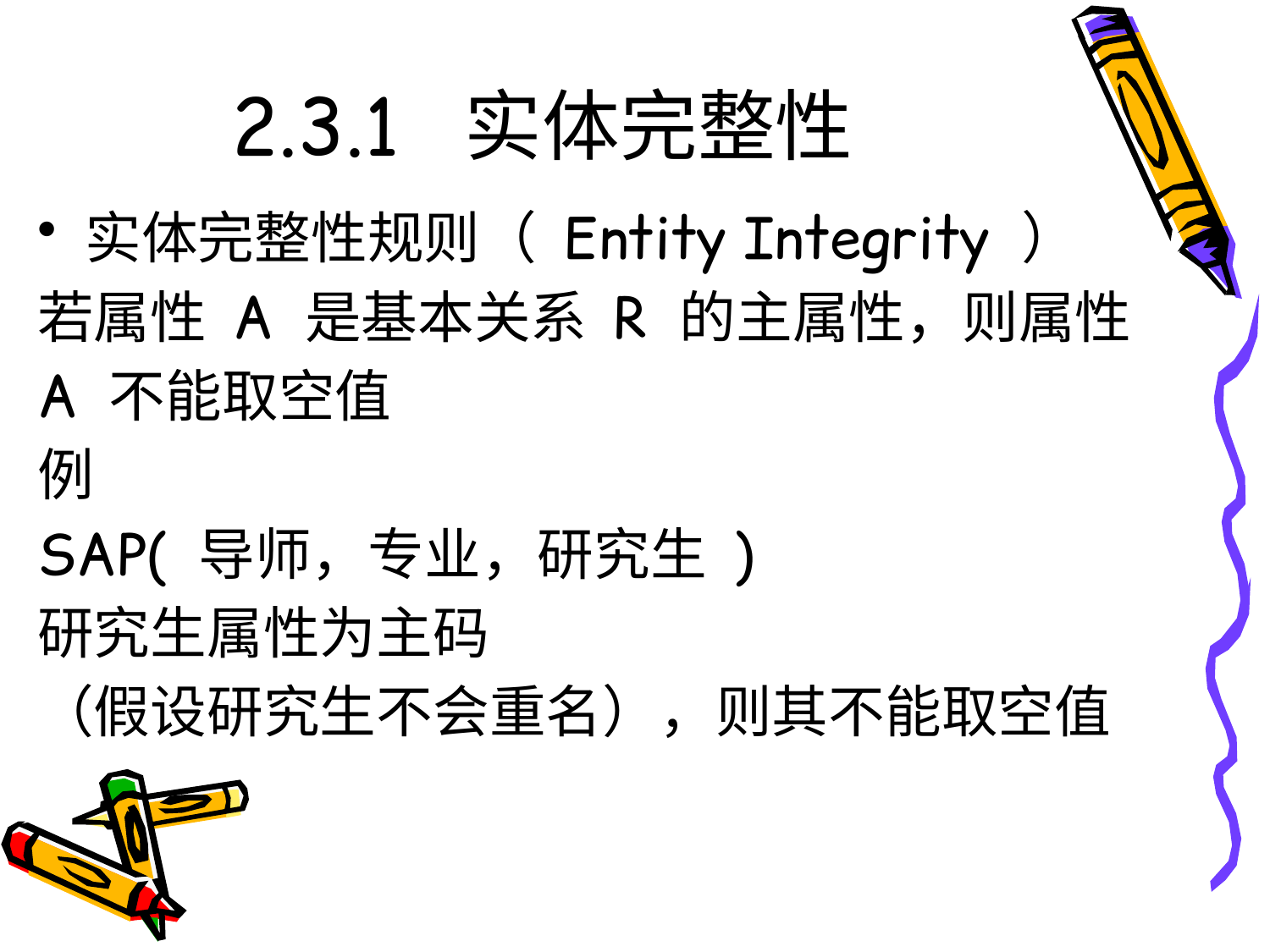

# 2.3.1  实体完整性
实体完整性规则（ Entity Integrity ）
若属性 A 是基本关系 R 的主属性，则属性
A 不能取空值
例
SAP( 导师，专业，研究生 )
研究生属性为主码
（假设研究生不会重名），则其不能取空值